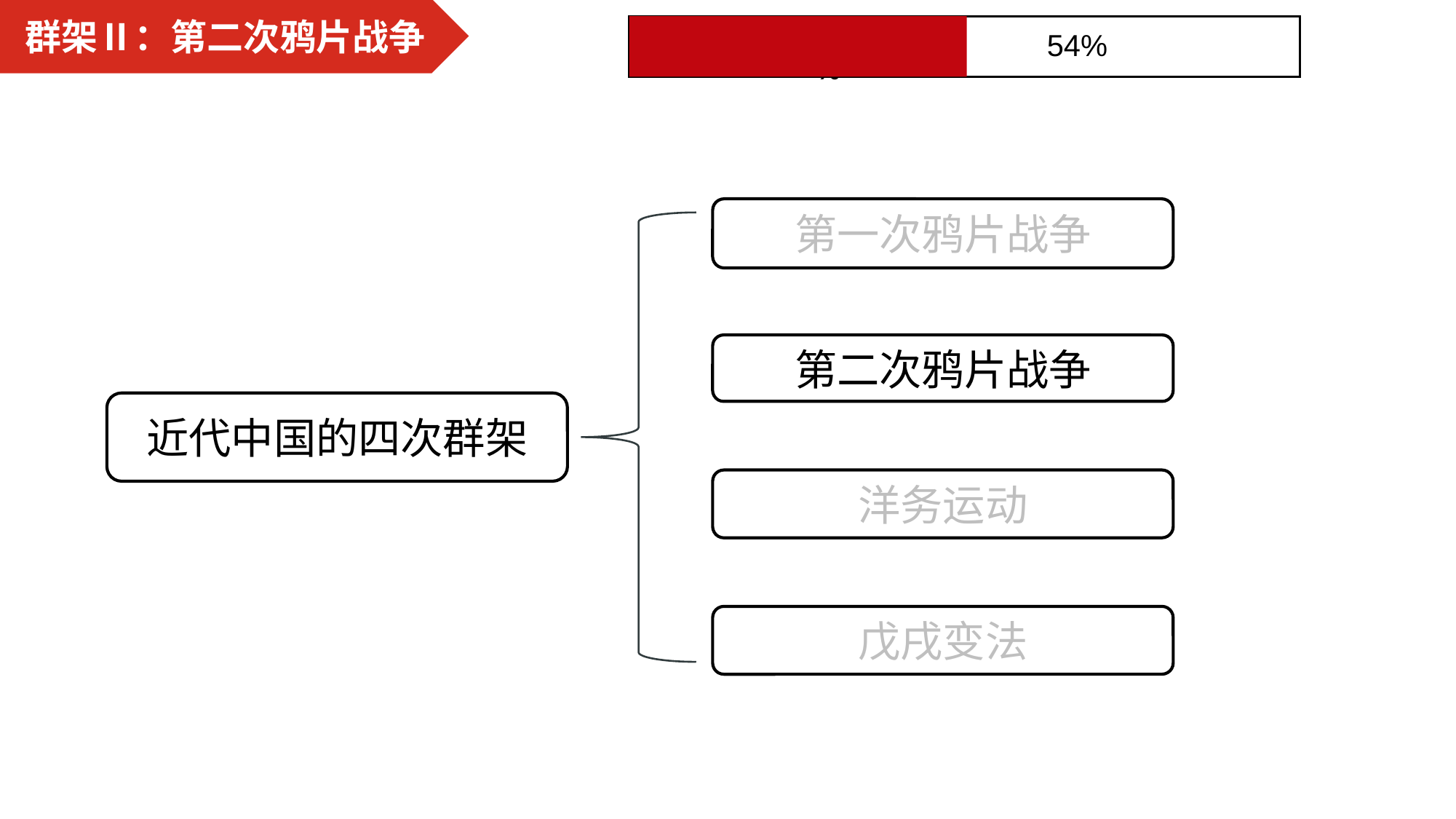

群架Ⅱ：第二次鸦片战争
 5 3 %

54%
第一次鸦片战争

第二次鸦片战争
近代中国的四次群架
洋务运动
戊戌变法